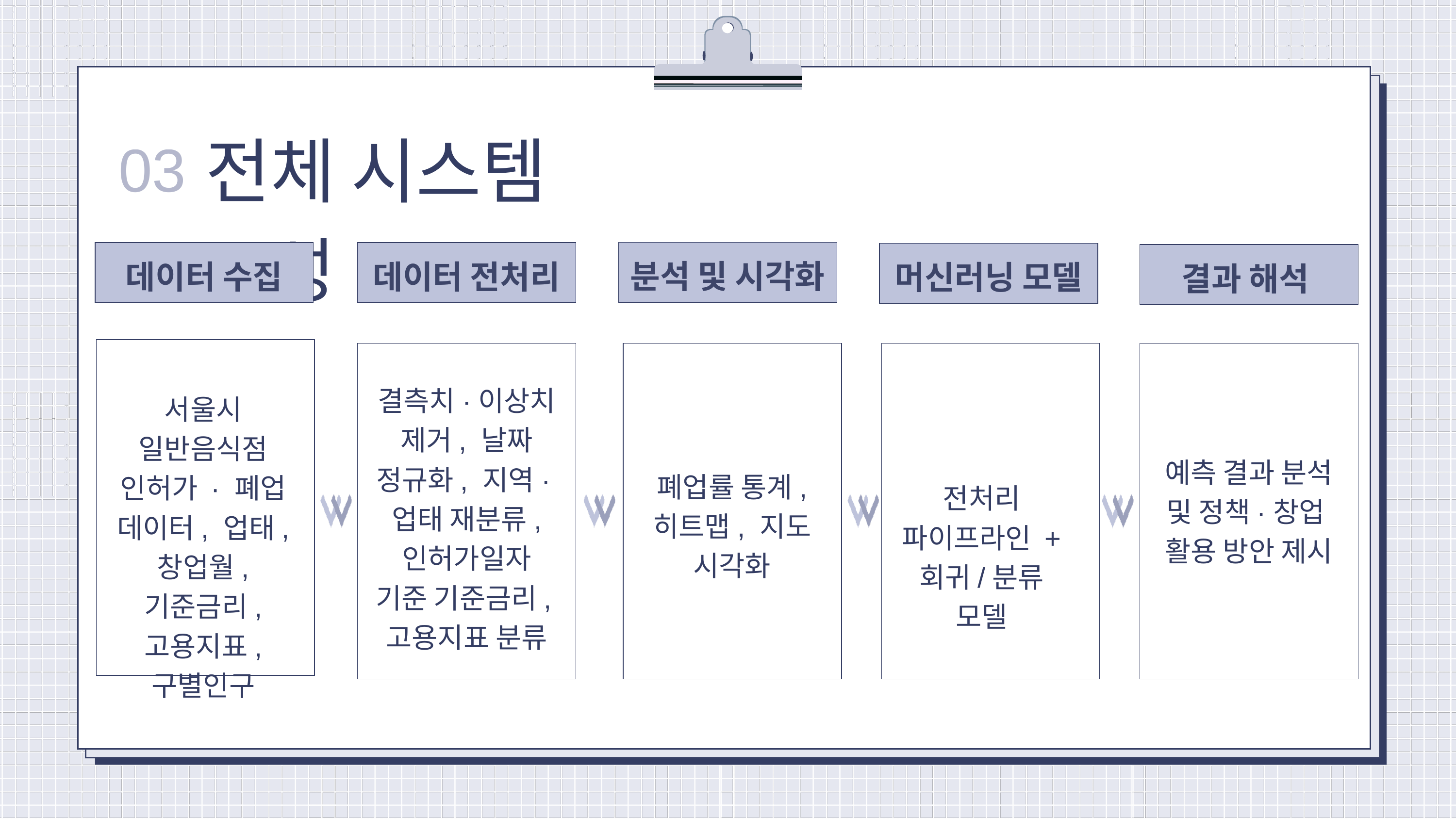

전체 시스템 구성
03

분석 및 시각화

데이터 수집

데이터 전처리

머신러닝 모델

결과 해석
진행 중인 작업

결측치·이상치 제거, 날짜 정규화, 지역·업태 재분류, 인허가일자 기준 기준금리,고용지표 분류
서울시 일반음식점 인허가 · 폐업 데이터, 업태, 창업월, 기준금리, 고용지표, 구별인구
예측 결과 분석 및 정책·창업
활용 방안 제시
폐업률 통계, 히트맵, 지도 시각화
전처리 파이프라인 + 회귀/분류 모델